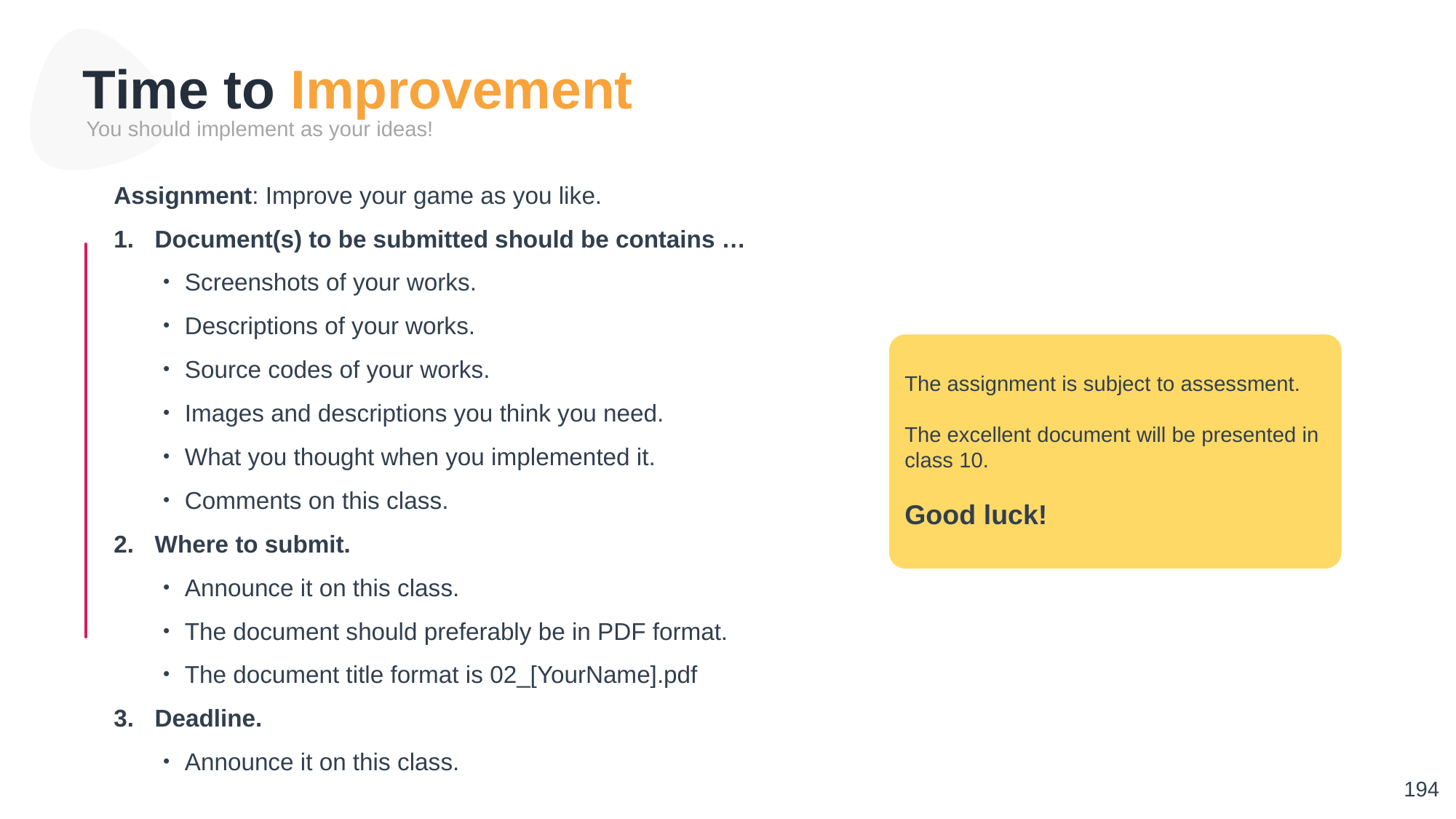

Time to Improvement
You should implement as your ideas!
Assignment: Improve your game as you like.
Document(s) to be submitted should be contains …
・Screenshots of your works.
・Descriptions of your works.
・Source codes of your works.
・Images and descriptions you think you need.
・What you thought when you implemented it.
・Comments on this class.
Where to submit.
・Announce it on this class.
・The document should preferably be in PDF format.
・The document title format is 02_[YourName].pdf
Deadline.
・Announce it on this class.

The assignment is subject to assessment.
The excellent document will be presented in class 10.

Good luck!
194